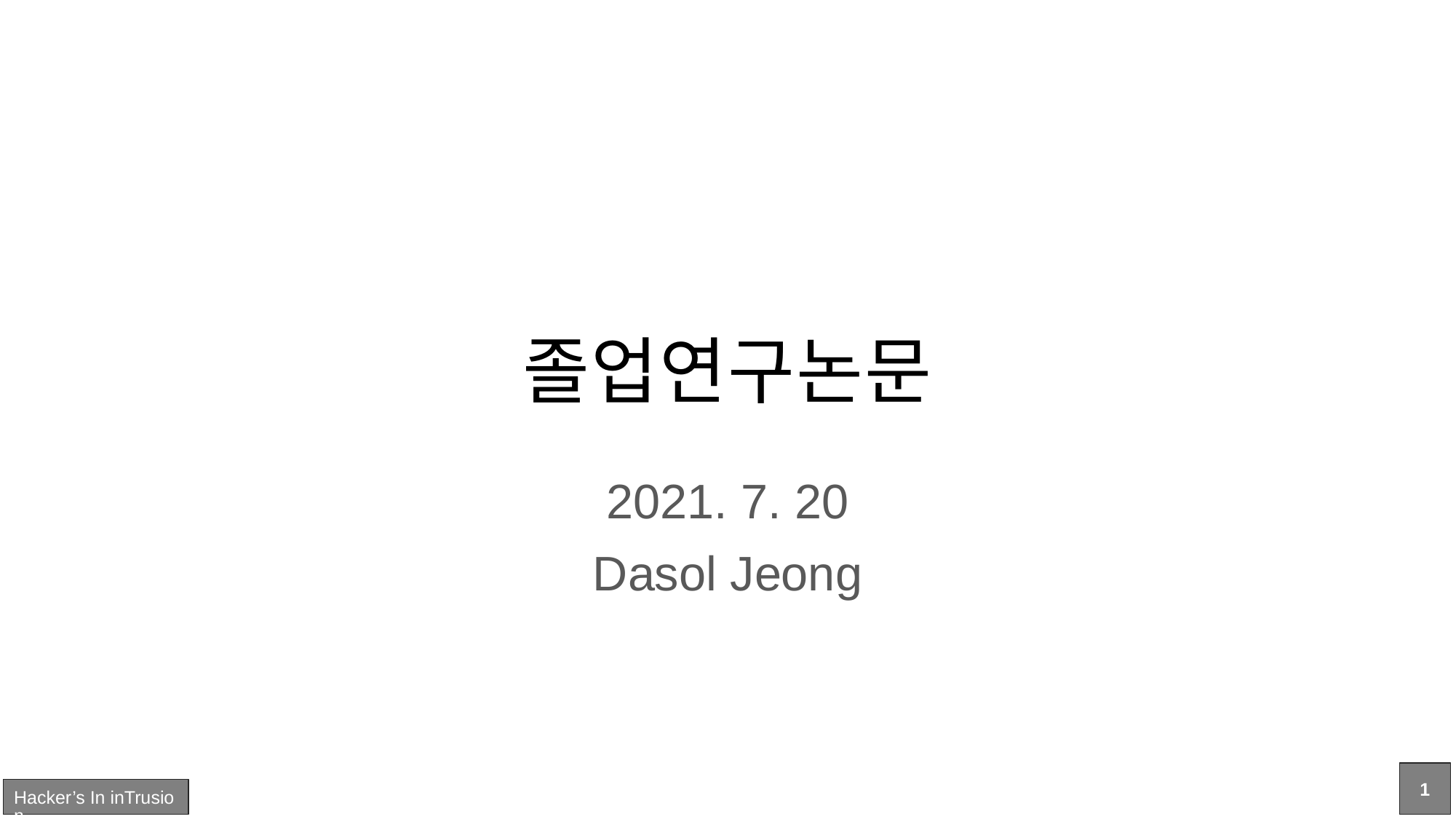

# 졸업연구논문
2021. 7. 20
Dasol Jeong
1
Hacker’s In inTrusion